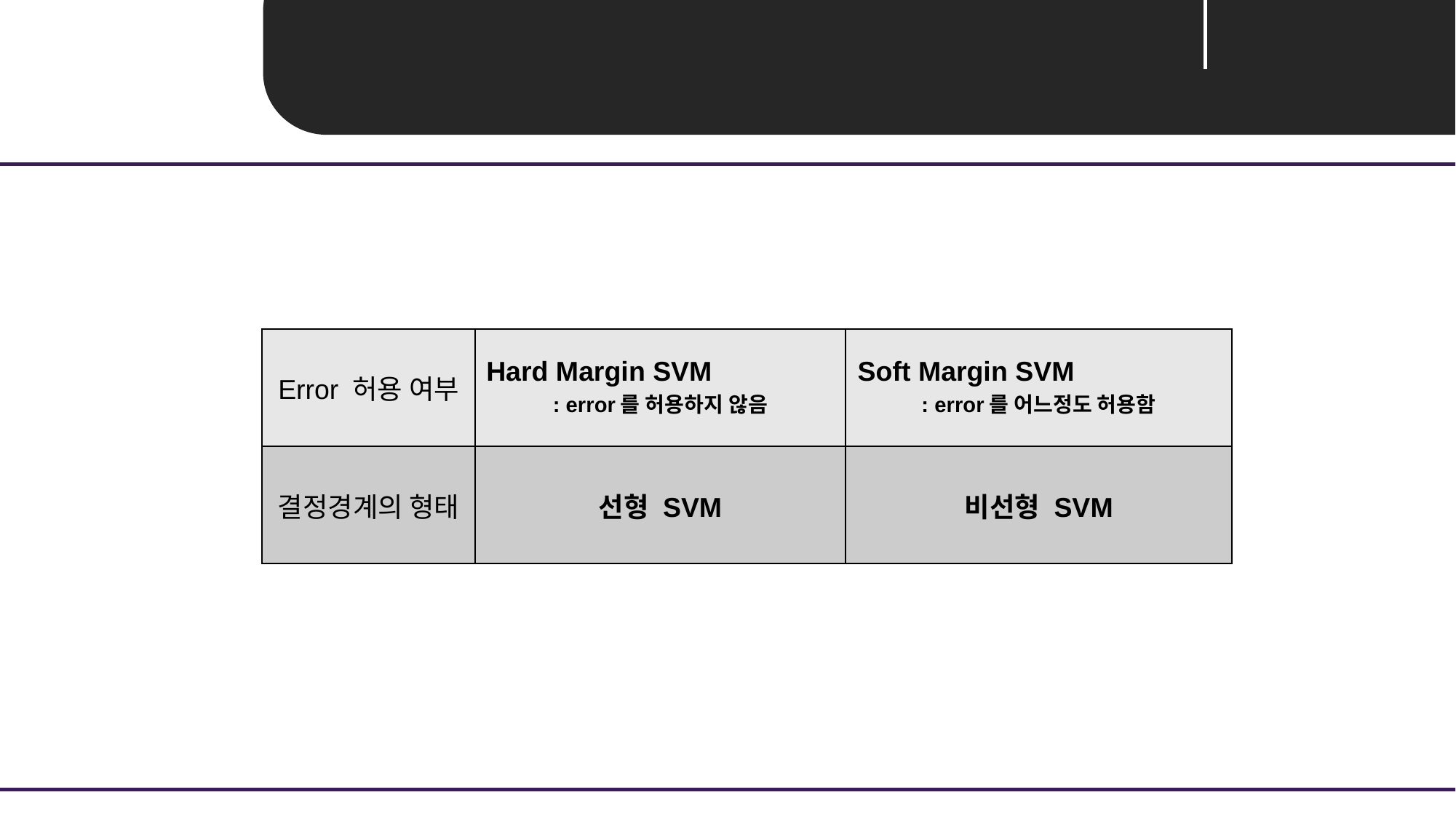

Unit  01 ㅣ  Support Vector Machine
| Error 허용 여부 | Hard Margin SVM : error를 허용하지 않음 | Soft Margin SVM : error를 어느정도 허용함 |
| --- | --- | --- |
| 결정경계의 형태 | 선형 SVM | 비선형 SVM |